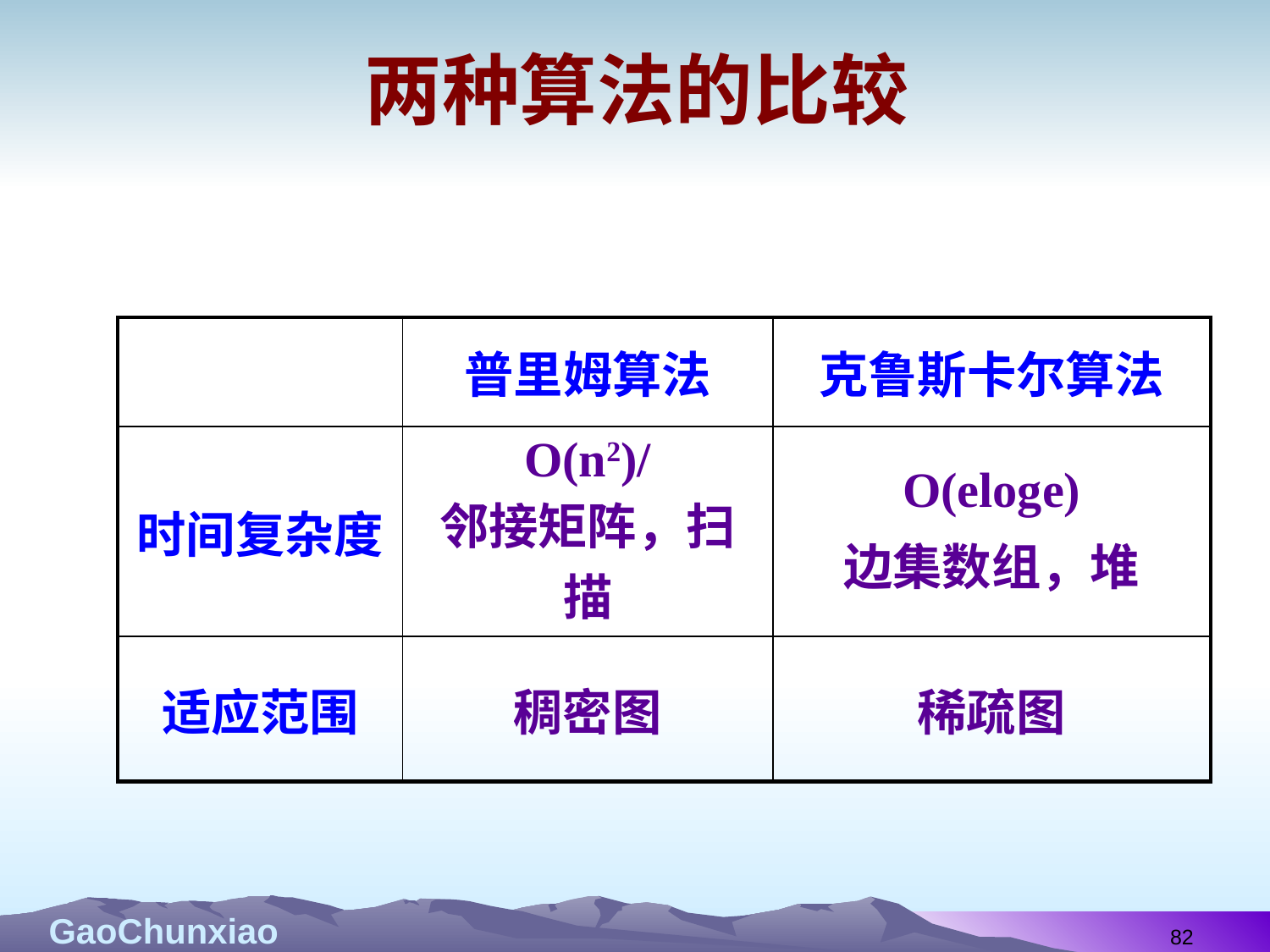

# 两种算法的比较
|  | 普里姆算法 | 克鲁斯卡尔算法 |
| --- | --- | --- |
| 时间复杂度 | O(n2)/ 邻接矩阵，扫描 | O(eloge) 边集数组，堆 |
| 适应范围 | 稠密图 | 稀疏图 |
82